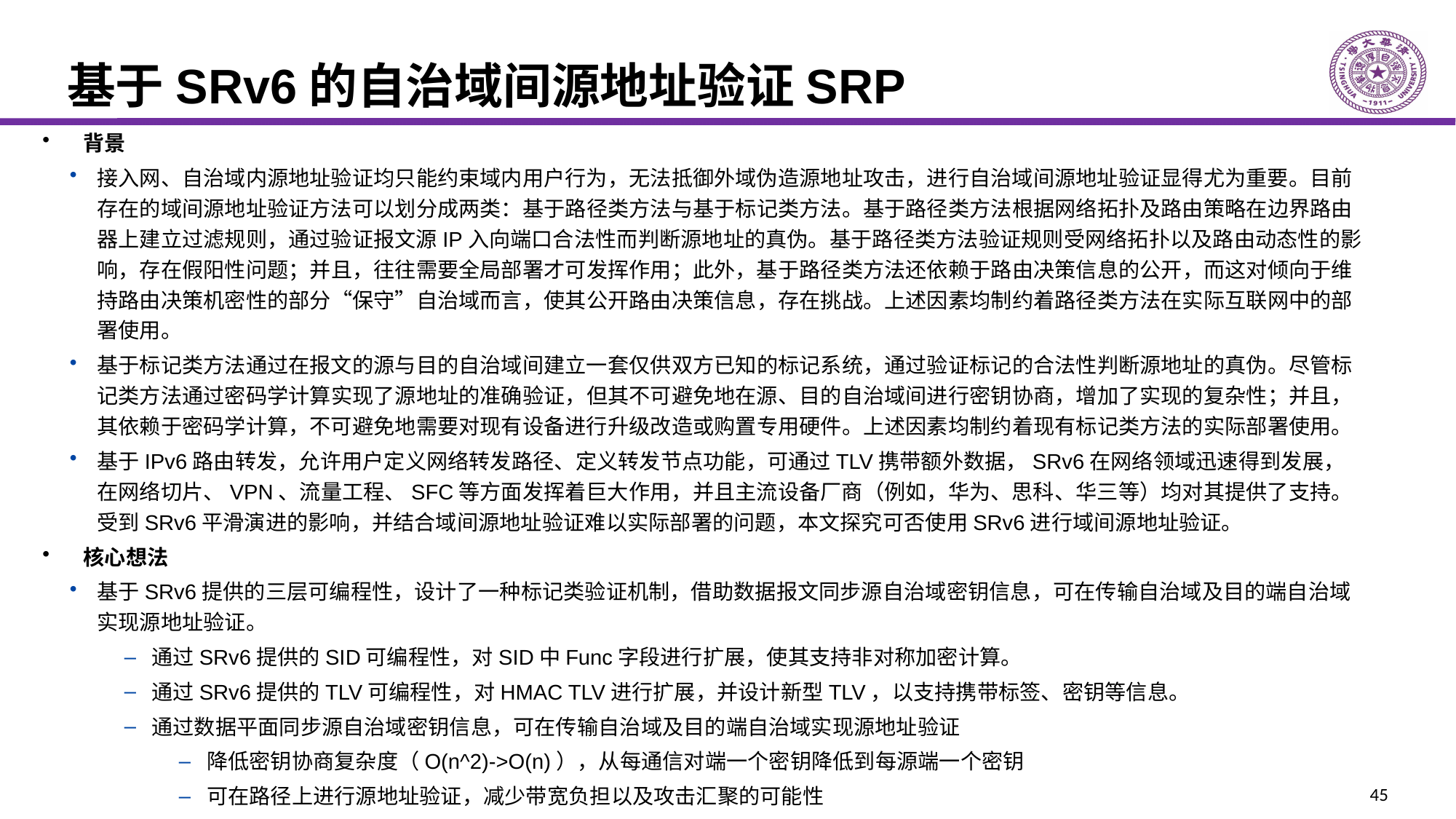

# 基于SRv6的自治域间源地址验证SRP
背景
接入网、自治域内源地址验证均只能约束域内用户行为，无法抵御外域伪造源地址攻击，进行自治域间源地址验证显得尤为重要。目前存在的域间源地址验证方法可以划分成两类：基于路径类方法与基于标记类方法。基于路径类方法根据网络拓扑及路由策略在边界路由器上建立过滤规则，通过验证报文源IP入向端口合法性而判断源地址的真伪。基于路径类方法验证规则受网络拓扑以及路由动态性的影响，存在假阳性问题；并且，往往需要全局部署才可发挥作用；此外，基于路径类方法还依赖于路由决策信息的公开，而这对倾向于维持路由决策机密性的部分“保守”自治域而言，使其公开路由决策信息，存在挑战。上述因素均制约着路径类方法在实际互联网中的部署使用。
基于标记类方法通过在报文的源与目的自治域间建立一套仅供双方已知的标记系统，通过验证标记的合法性判断源地址的真伪。尽管标记类方法通过密码学计算实现了源地址的准确验证，但其不可避免地在源、目的自治域间进行密钥协商，增加了实现的复杂性；并且，其依赖于密码学计算，不可避免地需要对现有设备进行升级改造或购置专用硬件。上述因素均制约着现有标记类方法的实际部署使用。
基于IPv6路由转发，允许用户定义网络转发路径、定义转发节点功能，可通过TLV携带额外数据，SRv6在网络领域迅速得到发展，在网络切片、VPN、流量工程、SFC等方面发挥着巨大作用，并且主流设备厂商（例如，华为、思科、华三等）均对其提供了支持。受到SRv6平滑演进的影响，并结合域间源地址验证难以实际部署的问题，本文探究可否使用SRv6进行域间源地址验证。
核心想法
基于SRv6提供的三层可编程性，设计了一种标记类验证机制，借助数据报文同步源自治域密钥信息，可在传输自治域及目的端自治域实现源地址验证。
通过SRv6提供的SID可编程性，对SID中Func字段进行扩展，使其支持非对称加密计算。
通过SRv6提供的TLV可编程性，对HMAC TLV进行扩展，并设计新型TLV，以支持携带标签、密钥等信息。
通过数据平面同步源自治域密钥信息，可在传输自治域及目的端自治域实现源地址验证
降低密钥协商复杂度（O(n^2)->O(n)），从每通信对端一个密钥降低到每源端一个密钥
可在路径上进行源地址验证，减少带宽负担以及攻击汇聚的可能性
可缓解针对部署者的s-DDoS反射攻击